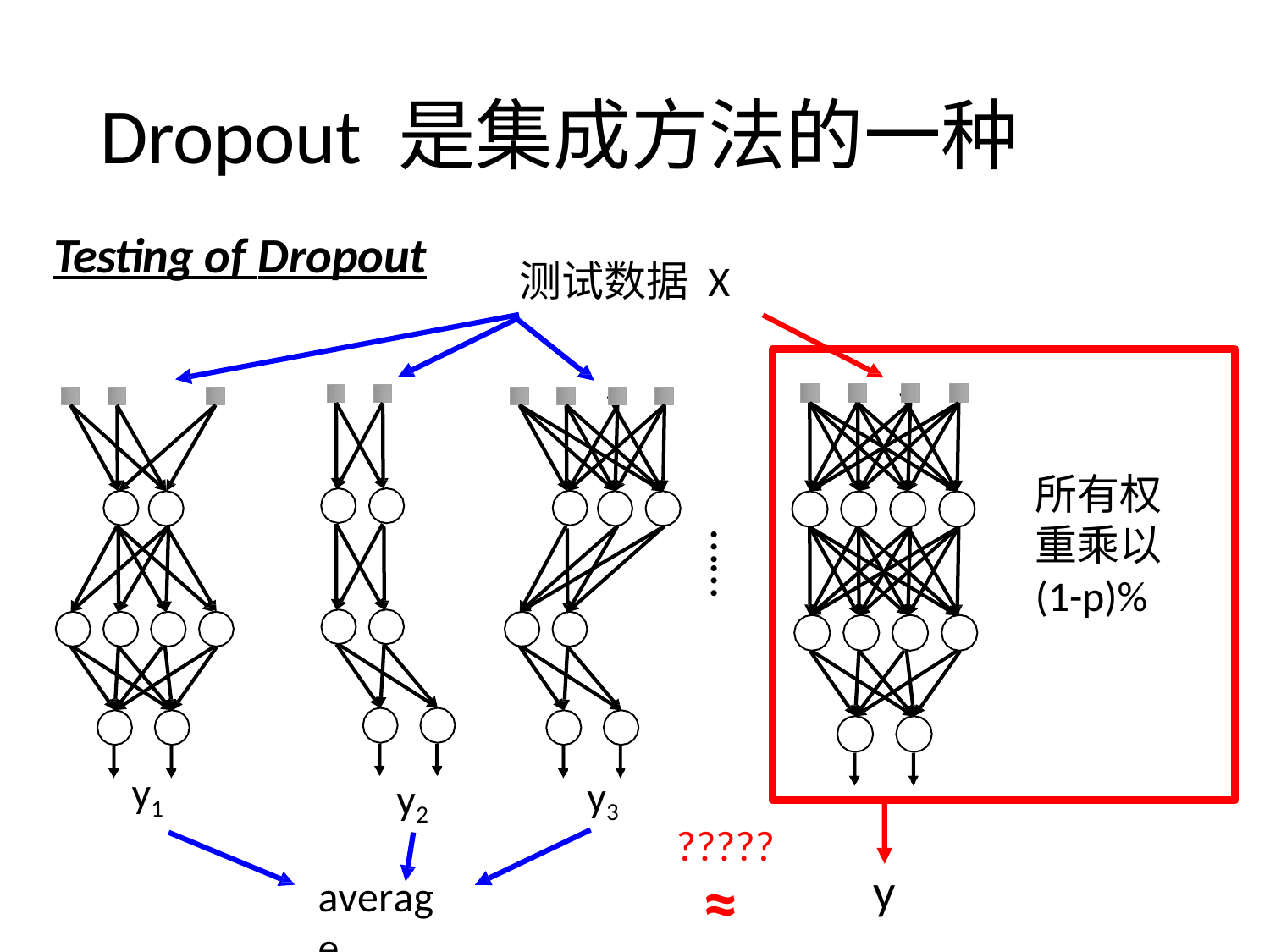

# Dropout 是集成方法的一种
Testing of Dropout
测试数据 X

所有权重乘以  (1-p)%

……

y1
y3
y2

?????
≈

y
average